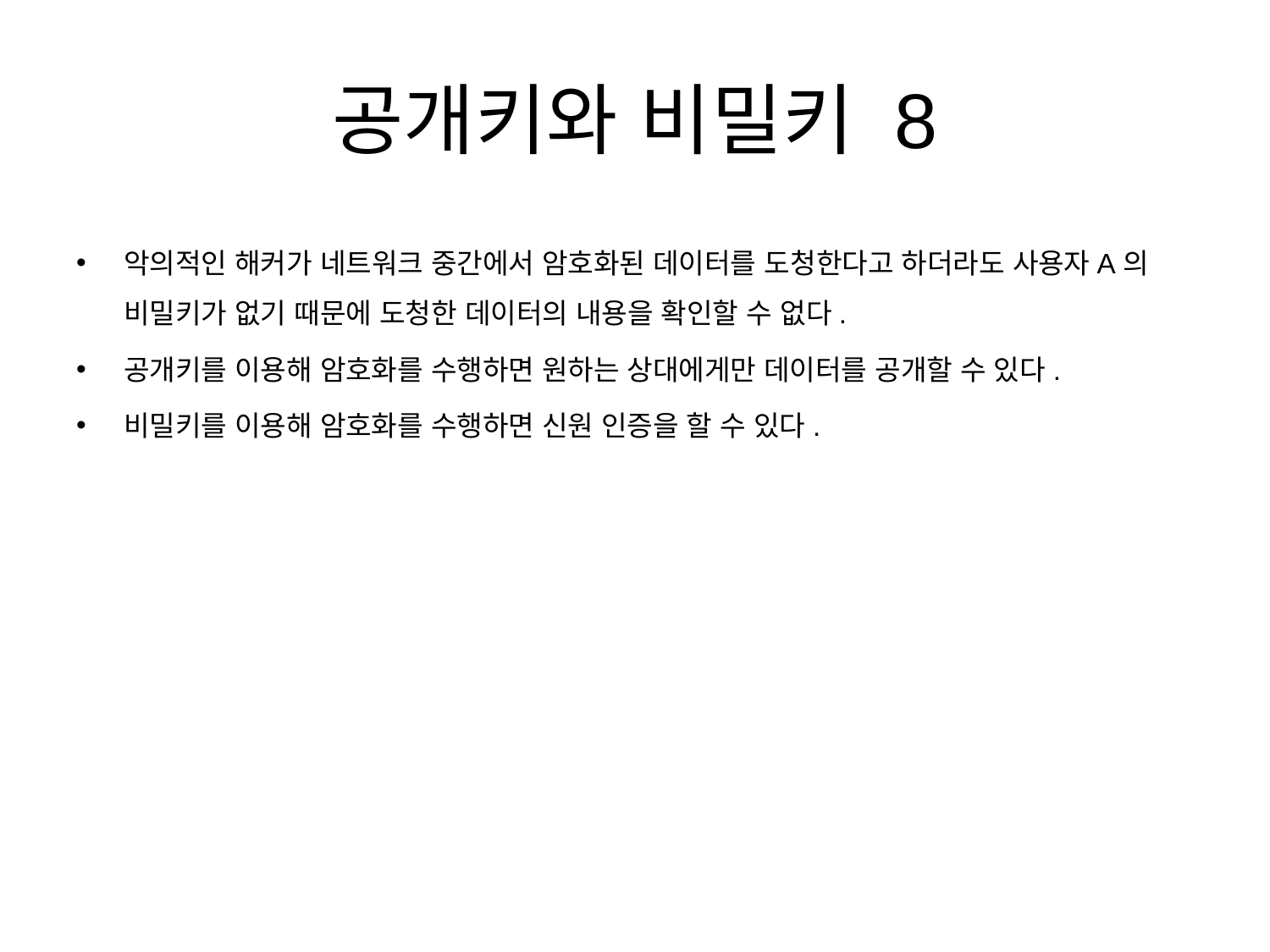

# 공개키와 비밀키 8
악의적인 해커가 네트워크 중간에서 암호화된 데이터를 도청한다고 하더라도 사용자A의 비밀키가 없기 때문에 도청한 데이터의 내용을 확인할 수 없다.
공개키를 이용해 암호화를 수행하면 원하는 상대에게만 데이터를 공개할 수 있다.
비밀키를 이용해 암호화를 수행하면 신원 인증을 할 수 있다.